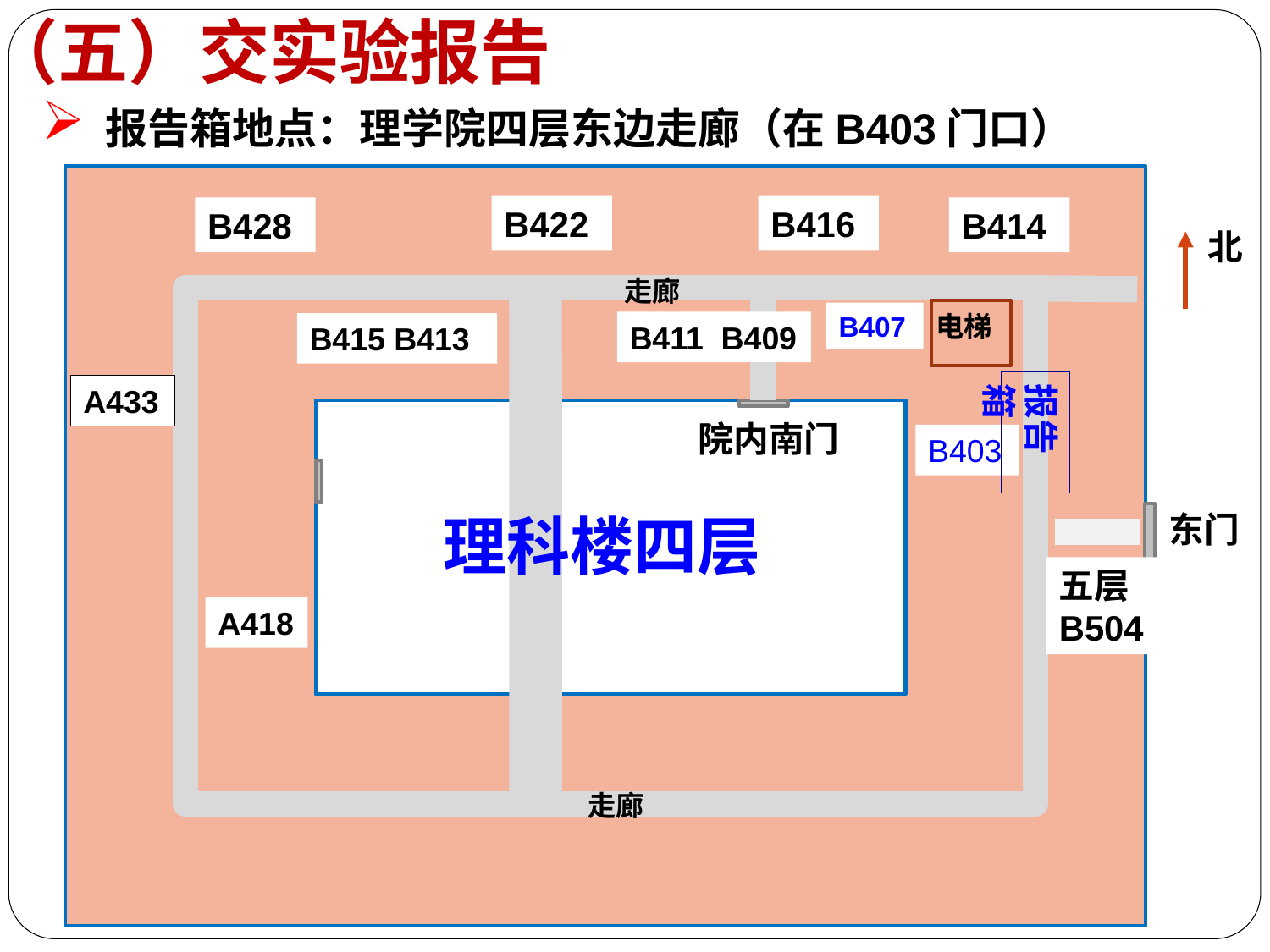

（五）交实验报告
报告箱地点：理学院四层东边走廊（在B403门口）

北
走廊

电梯

院内南门

东门

走廊
B422
B416
B414
B428
B411  B409
B415 B413
报告箱
A433
B403
理科楼四层
A418
B407
五层
B504